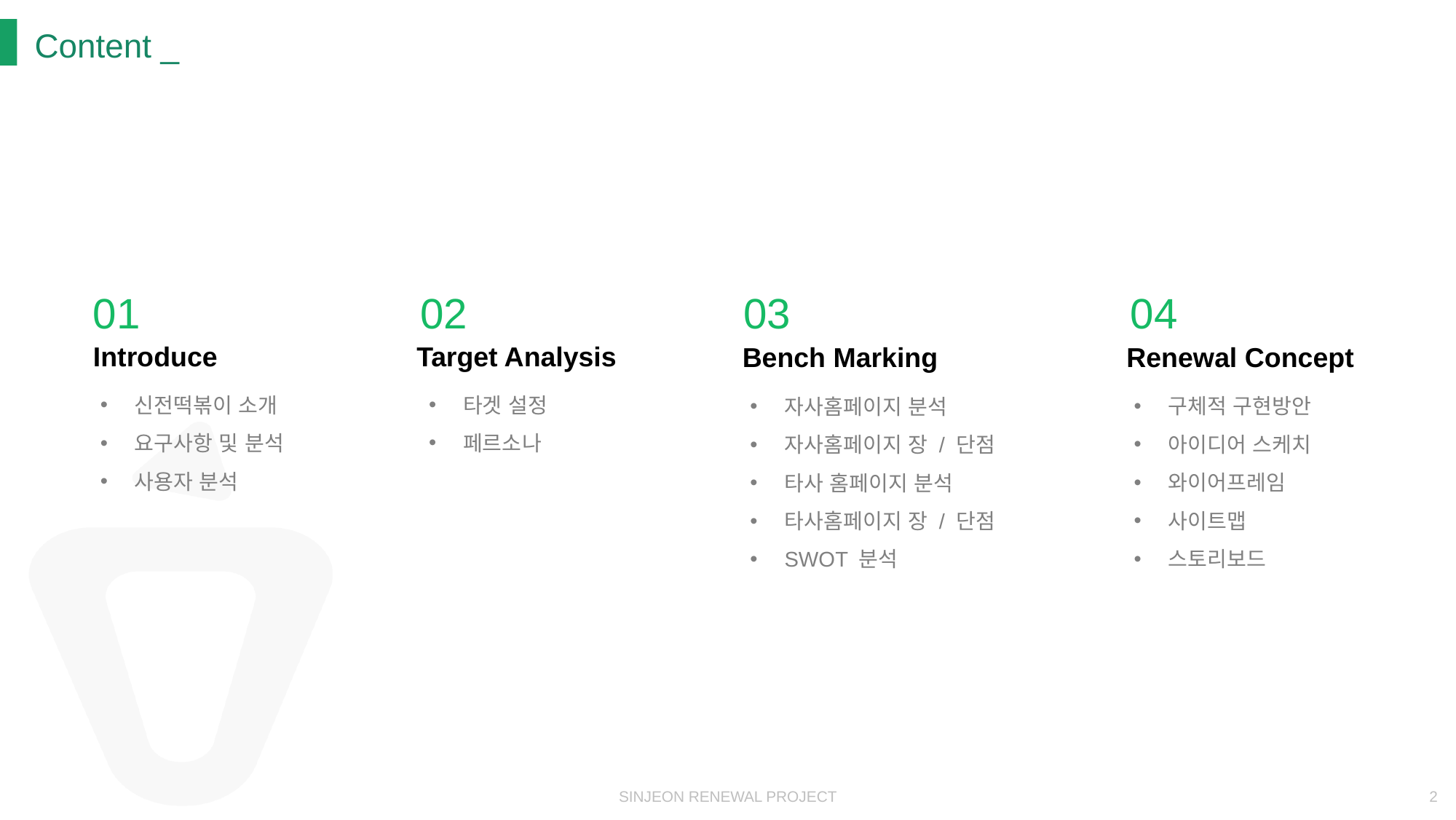

Content _
01
Introduce
신전떡볶이 소개
요구사항 및 분석
사용자 분석
02
Target Analysis
타겟 설정
페르소나
03
Bench Marking
자사홈페이지 분석
자사홈페이지 장 / 단점
타사 홈페이지 분석
타사홈페이지 장 / 단점
SWOT 분석
04
Renewal Concept
구체적 구현방안
아이디어 스케치
와이어프레임
사이트맵
스토리보드